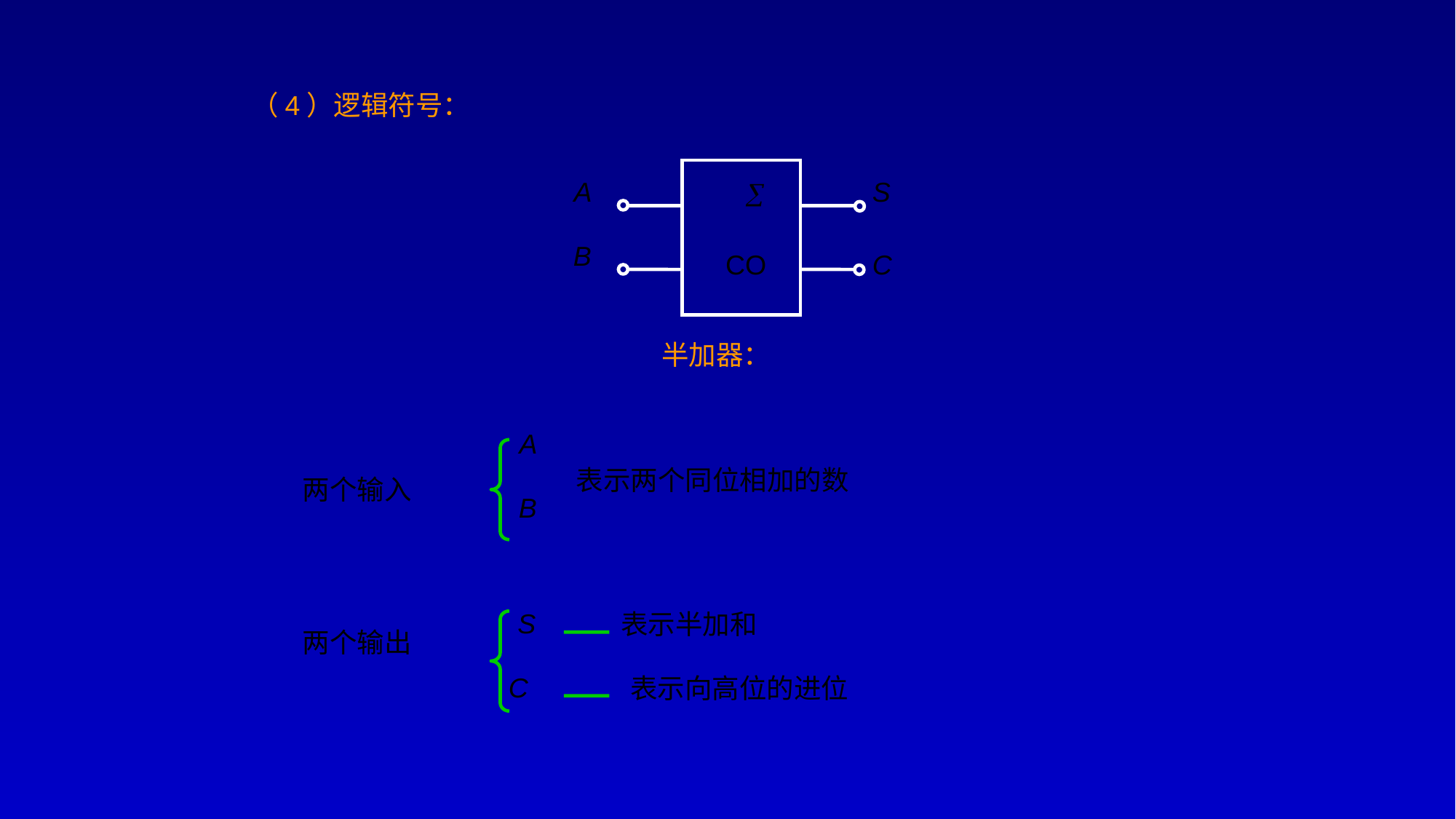

（4）逻辑符号：

A
∑
S

B
CO
C

半加器：
A

表示两个同位相加的数
两个输入
B
S
表示半加和

两个输出

C
表示向高位的进位